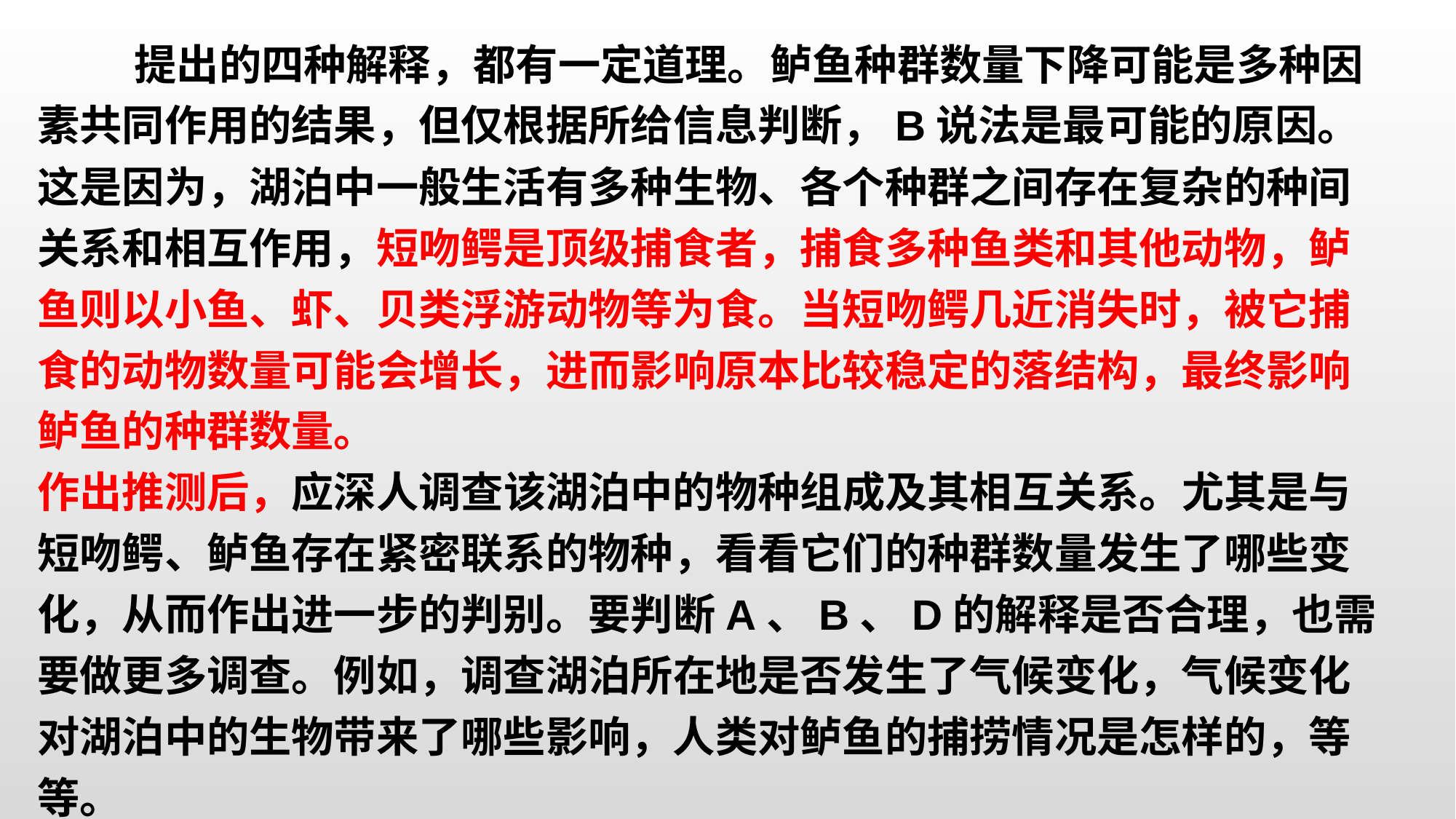

提出的四种解释，都有一定道理。鲈鱼种群数量下降可能是多种因素共同作用的结果，但仅根据所给信息判断，B说法是最可能的原因。这是因为，湖泊中一般生活有多种生物、各个种群之间存在复杂的种间关系和相互作用，短吻鳄是顶级捕食者，捕食多种鱼类和其他动物，鲈鱼则以小鱼、虾、贝类浮游动物等为食。当短吻鳄几近消失时，被它捕食的动物数量可能会增长，进而影响原本比较稳定的落结构，最终影响鲈鱼的种群数量。
作出推测后，应深人调查该湖泊中的物种组成及其相互关系。尤其是与短吻鳄、鲈鱼存在紧密联系的物种，看看它们的种群数量发生了哪些变化，从而作出进一步的判别。要判断A、B、D的解释是否合理，也需要做更多调查。例如，调查湖泊所在地是否发生了气候变化，气候变化对湖泊中的生物带来了哪些影响，人类对鲈鱼的捕捞情况是怎样的，等等。